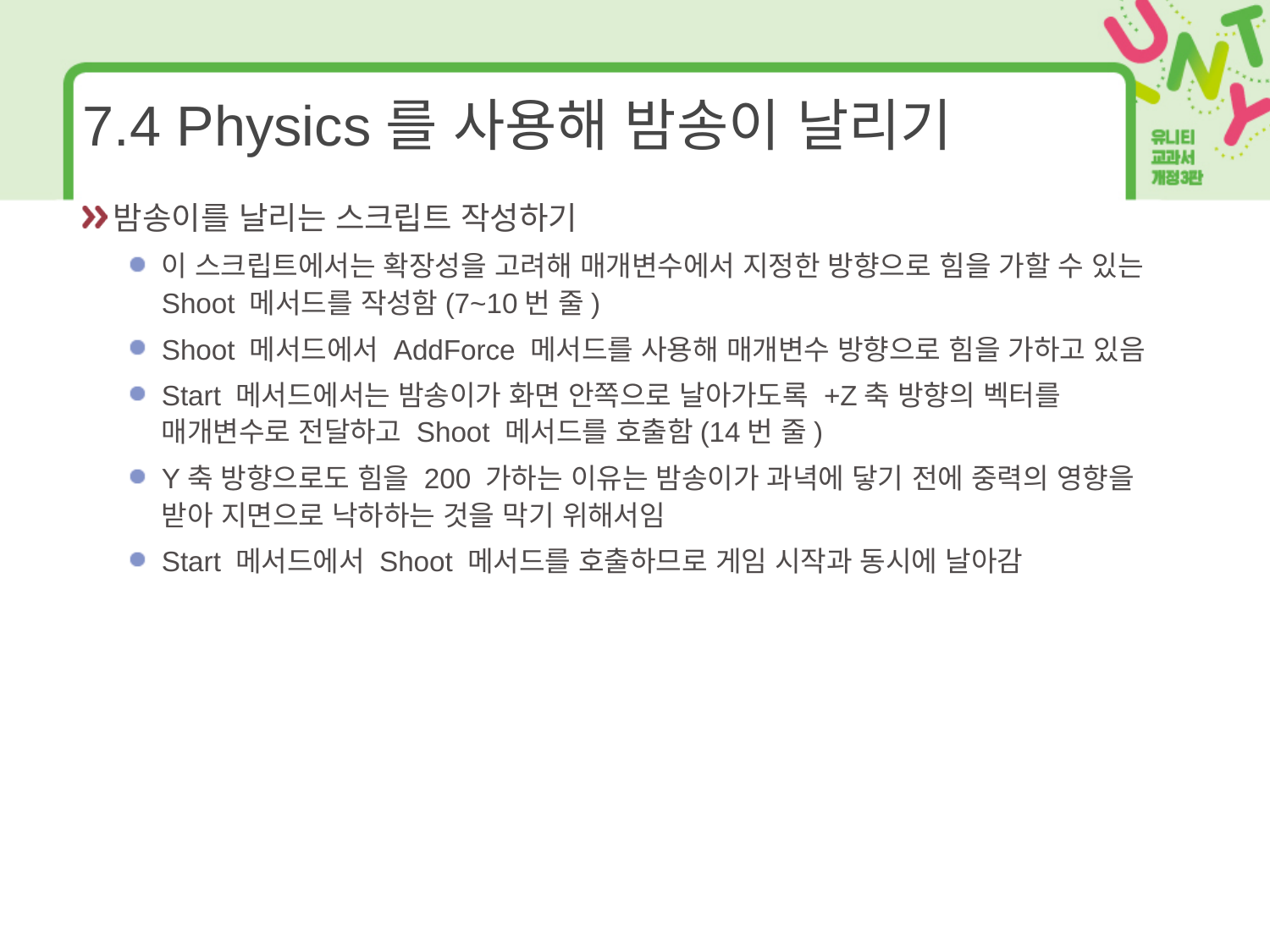

# 7.4 Physics를 사용해 밤송이 날리기
밤송이를 날리는 스크립트 작성하기
이 스크립트에서는 확장성을 고려해 매개변수에서 지정한 방향으로 힘을 가할 수 있는 Shoot 메서드를 작성함(7~10번 줄)
Shoot 메서드에서 AddForce 메서드를 사용해 매개변수 방향으로 힘을 가하고 있음
Start 메서드에서는 밤송이가 화면 안쪽으로 날아가도록 +Z축 방향의 벡터를 매개변수로 전달하고 Shoot 메서드를 호출함(14번 줄)
Y축 방향으로도 힘을 200 가하는 이유는 밤송이가 과녁에 닿기 전에 중력의 영향을 받아 지면으로 낙하하는 것을 막기 위해서임
Start 메서드에서 Shoot 메서드를 호출하므로 게임 시작과 동시에 날아감